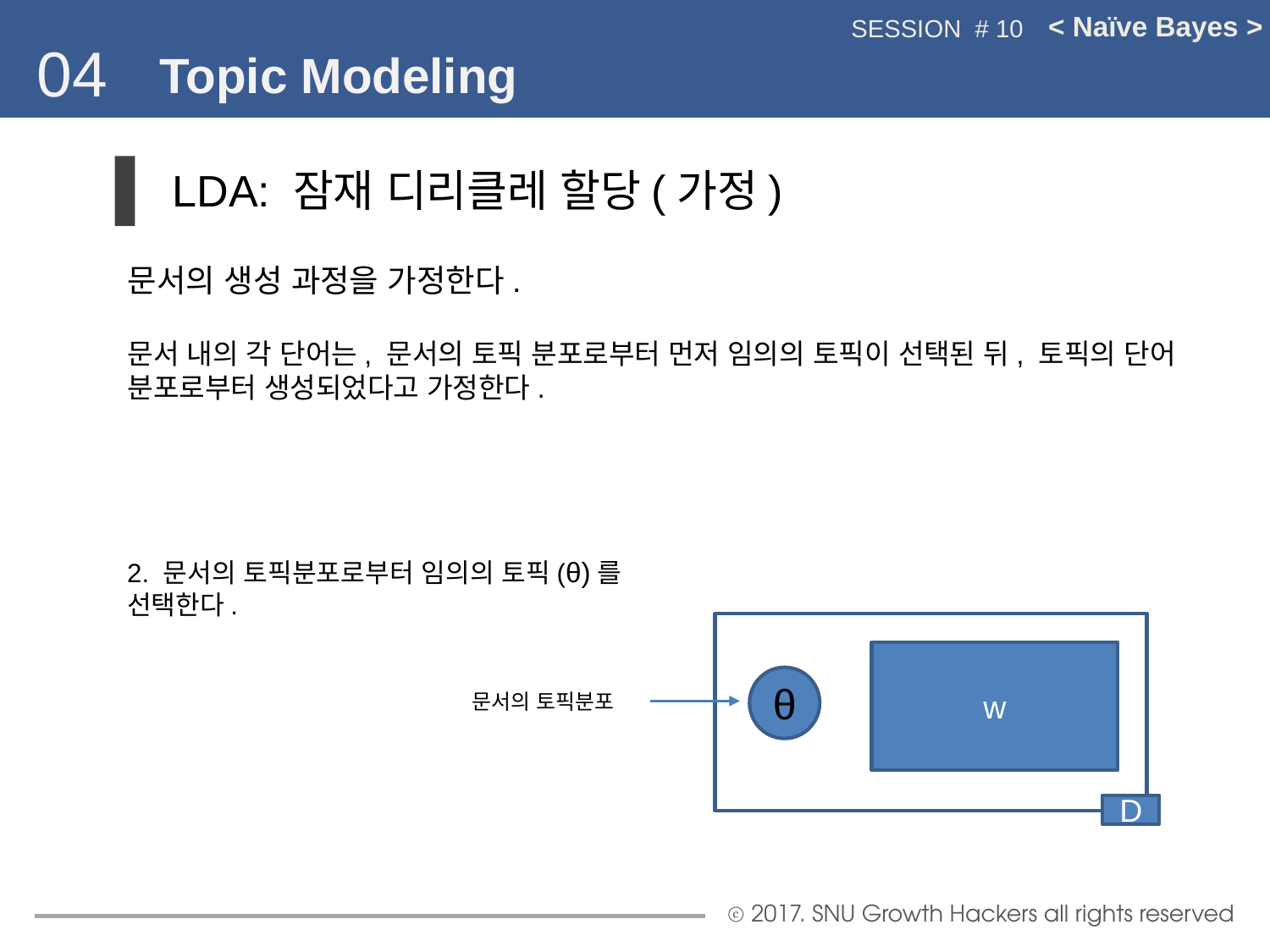

< Naïve Bayes >
SESSION  # 10
04
Topic Modeling
LDA: 잠재 디리클레 할당(가정)

문서의 생성 과정을 가정한다.

문서 내의 각 단어는, 문서의 토픽 분포로부터 먼저 임의의 토픽이 선택된 뒤, 토픽의 단어 분포로부터 생성되었다고 가정한다.
2. 문서의 토픽분포로부터 임의의 토픽(θ)를 선택한다.

w
θ
문서의 토픽분포
D
ⓒ 2017. SNU Growth Hackers all rights reserved